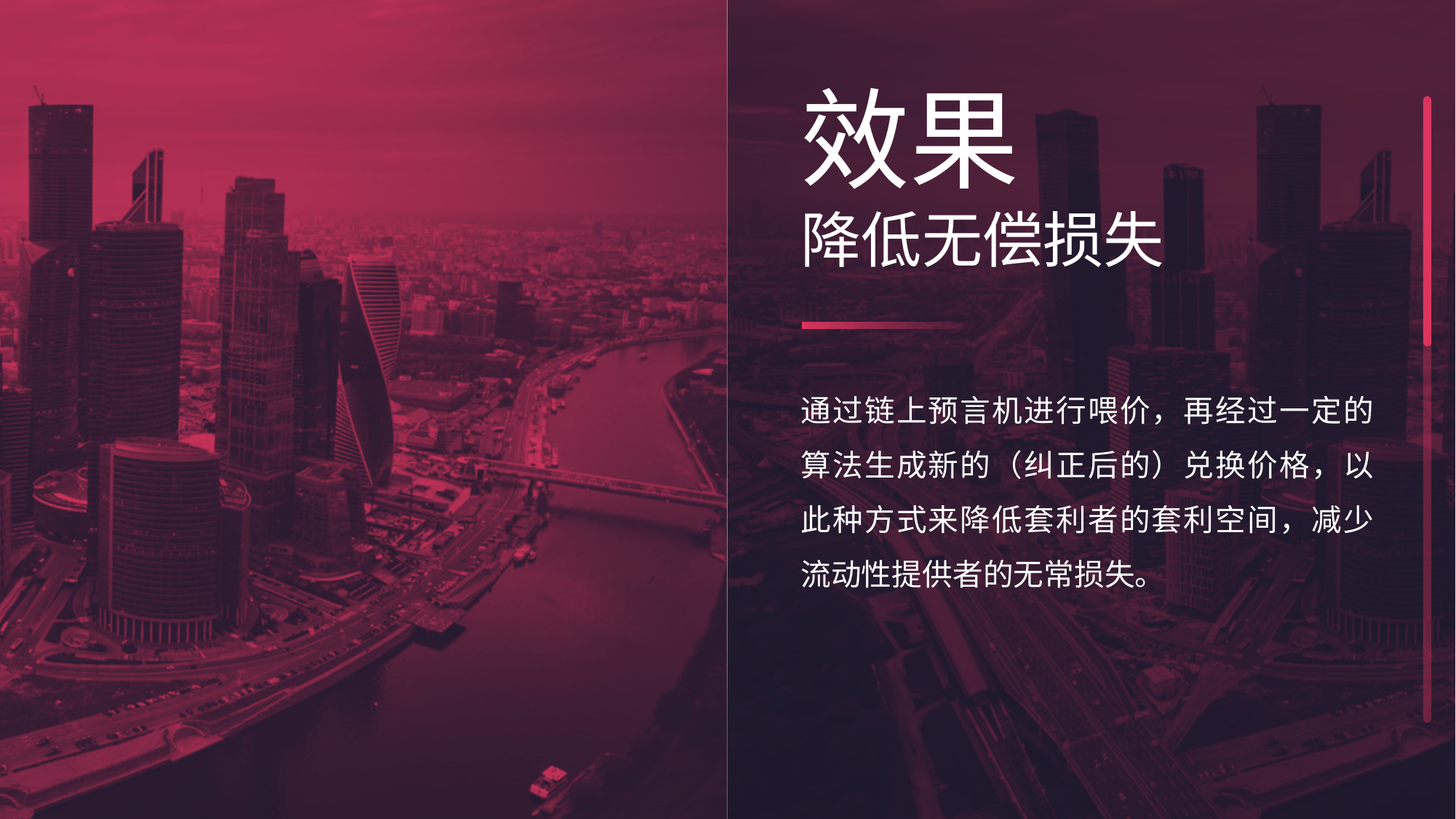

效果
降低无偿损失

通过链上预言机进行喂价，再经过一定的算法生成新的（纠正后的）兑换价格，以此种方式来降低套利者的套利空间，减少流动性提供者的无常损失。